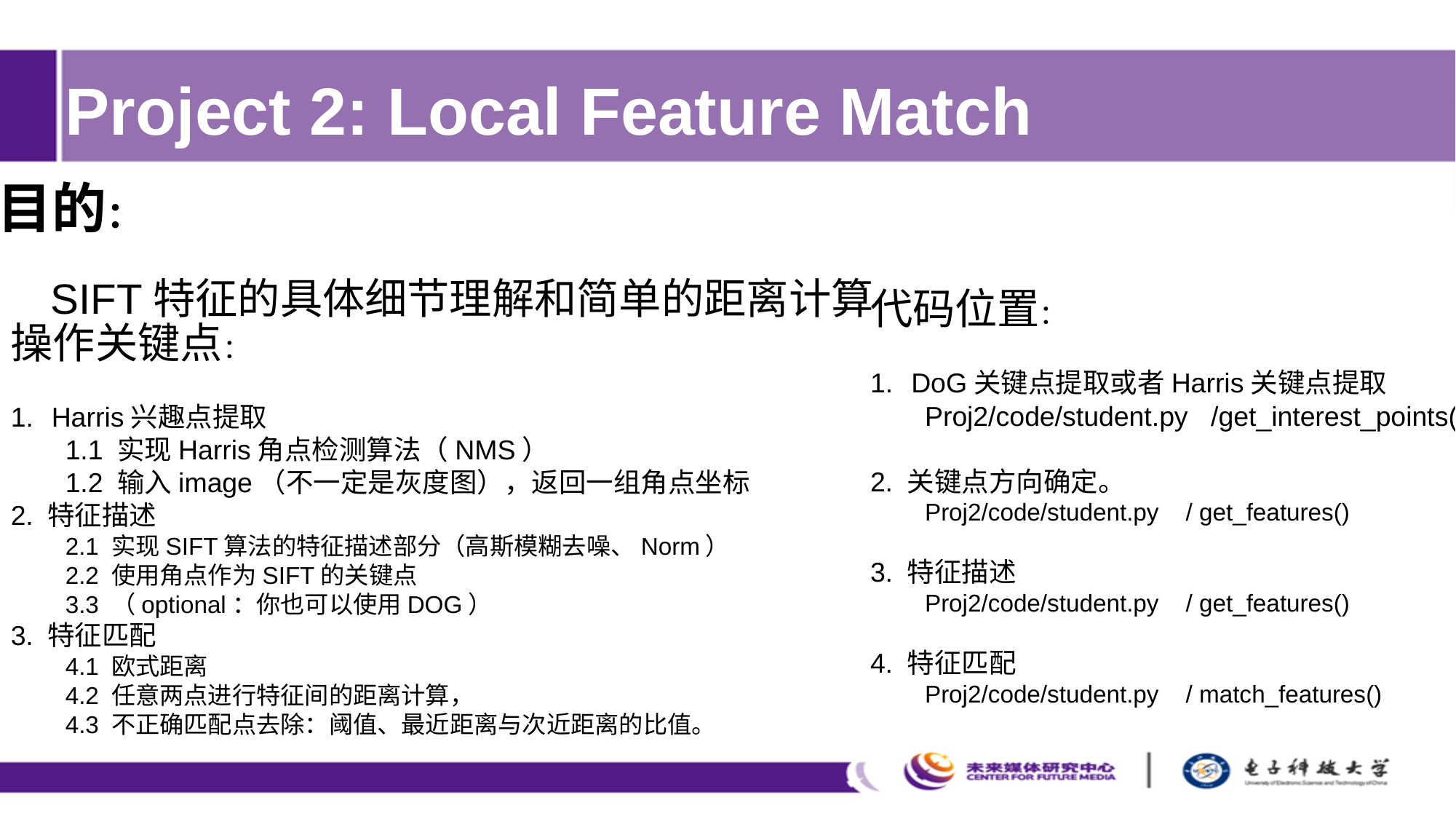

Project 2: Local Feature Match
目的：

       SIFT特征的具体细节理解和简单的距离计算
代码位置：

DoG关键点提取或者Harris关键点提取
Proj2/code/student.py   /get_interest_points()

2. 关键点方向确定。
Proj2/code/student.py    / get_features()

3. 特征描述
Proj2/code/student.py    / get_features()

4. 特征匹配
Proj2/code/student.py    / match_features()
操作关键点：

Harris兴趣点提取
1.1 实现Harris角点检测算法（NMS）
1.2 输入image（不一定是灰度图），返回一组角点坐标
2. 特征描述
2.1 实现SIFT算法的特征描述部分（高斯模糊去噪、Norm）
2.2 使用角点作为SIFT的关键点
3.3 （optional：你也可以使用DOG）
3. 特征匹配
4.1 欧式距离
4.2 任意两点进行特征间的距离计算，
4.3 不正确匹配点去除：阈值、最近距离与次近距离的比值。